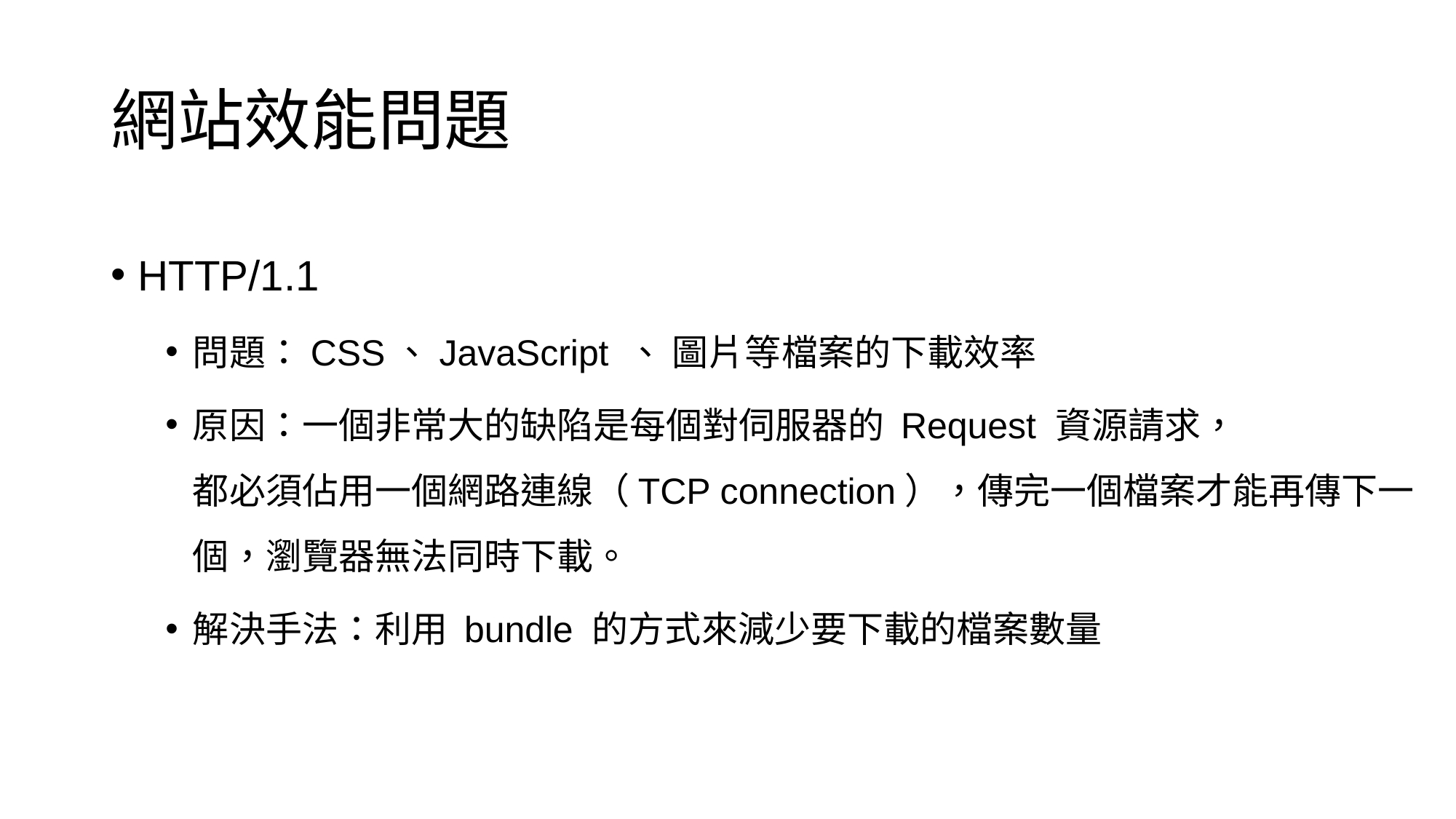

# 網站效能問題
HTTP/1.1
問題：CSS、JavaScript 、 圖片等檔案的下載效率
原因：一個非常大的缺陷是每個對伺服器的 Request 資源請求，
都必須佔用一個網路連線（TCP connection），傳完一個檔案才能再傳下一個，瀏覽器無法同時下載。
解決手法：利用 bundle 的方式來減少要下載的檔案數量